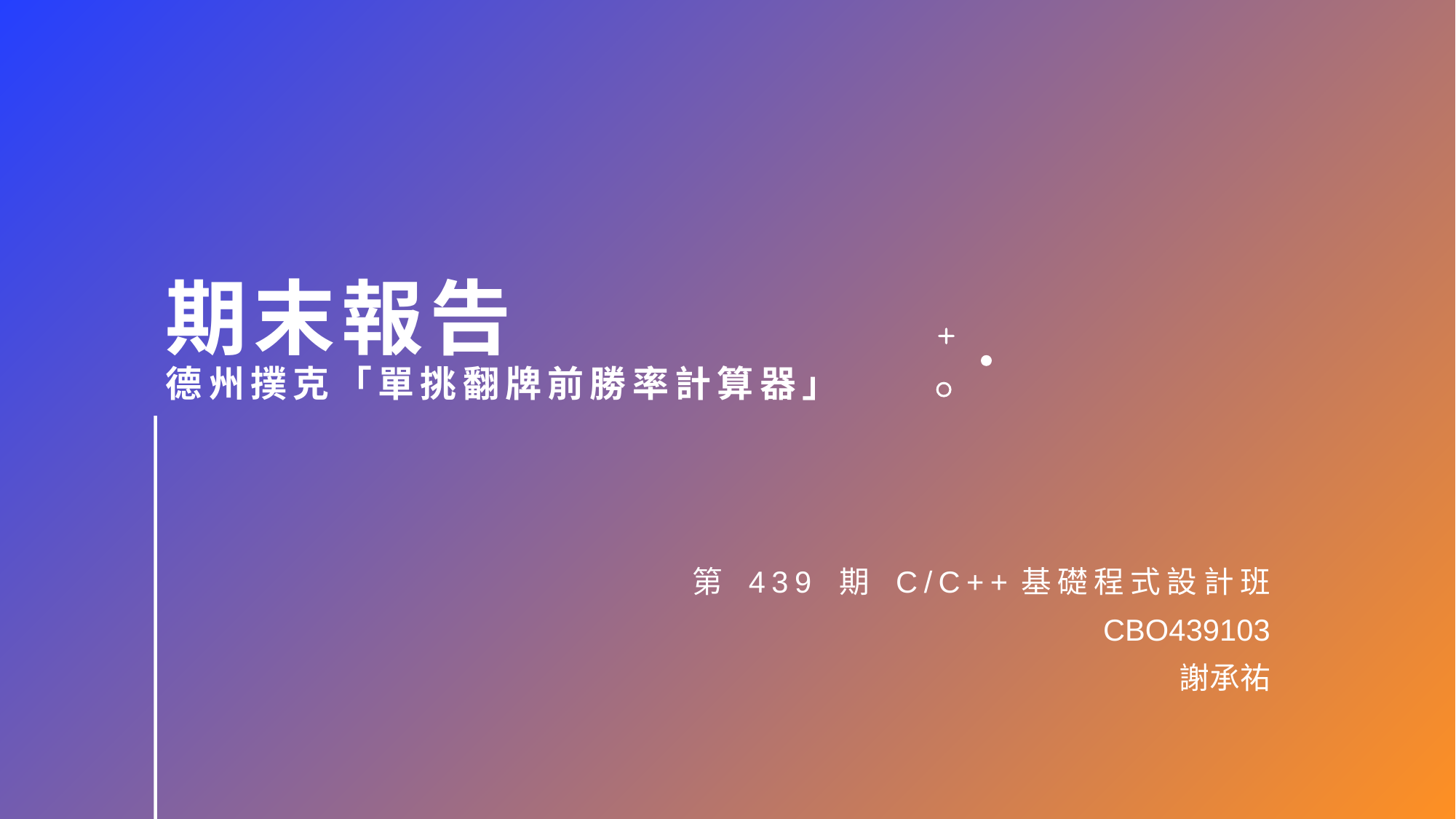

# 期末報告 德州撲克「單挑翻牌前勝率計算器」
第 439 期 C/C++基礎程式設計班
CBO439103
謝承祐